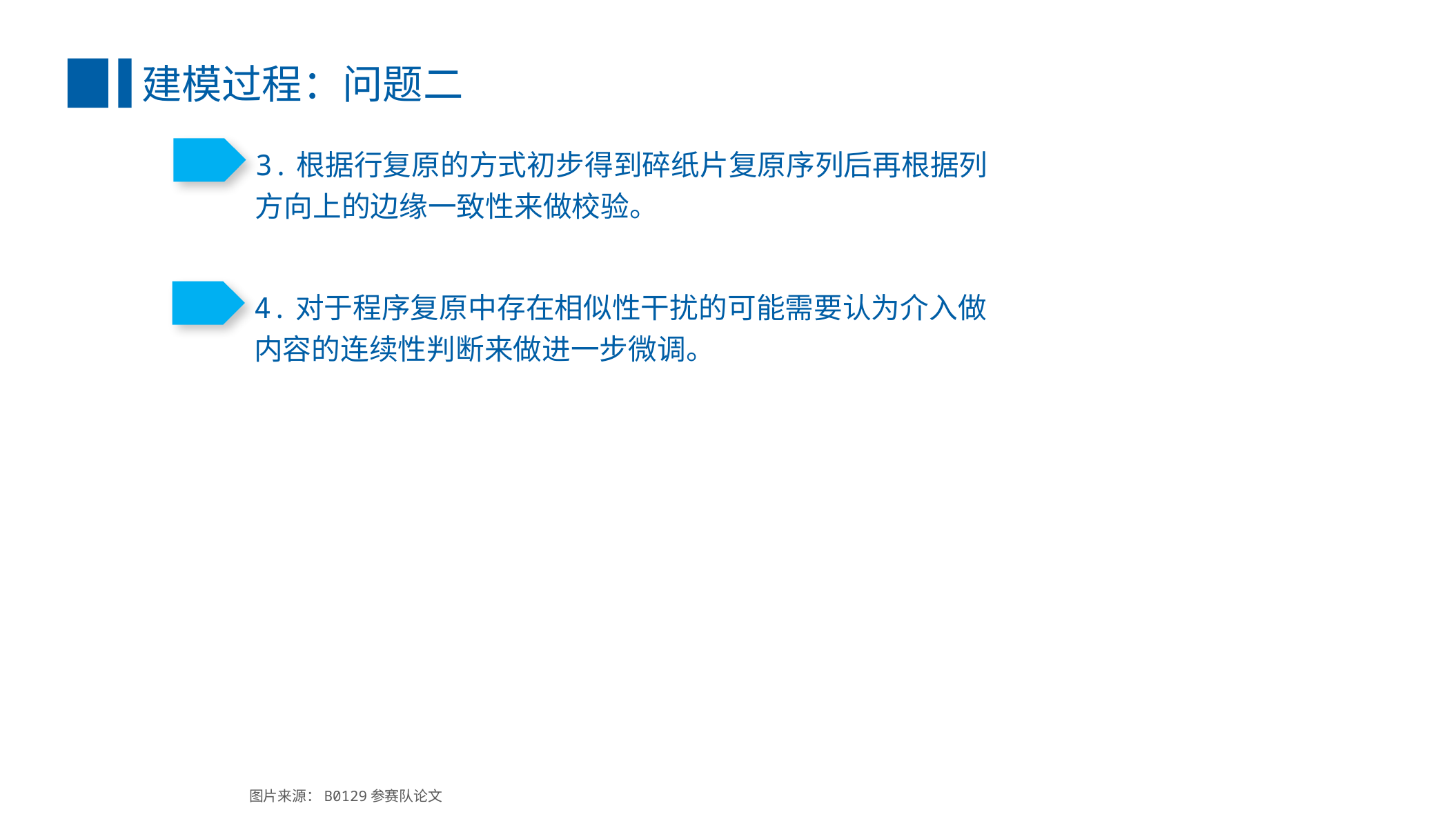

建模过程：问题二

3.根据行复原的方式初步得到碎纸片复原序列后再根据列方向上的边缘一致性来做校验。

4.对于程序复原中存在相似性干扰的可能需要认为介入做内容的连续性判断来做进一步微调。

图片来源：B0129参赛队论文